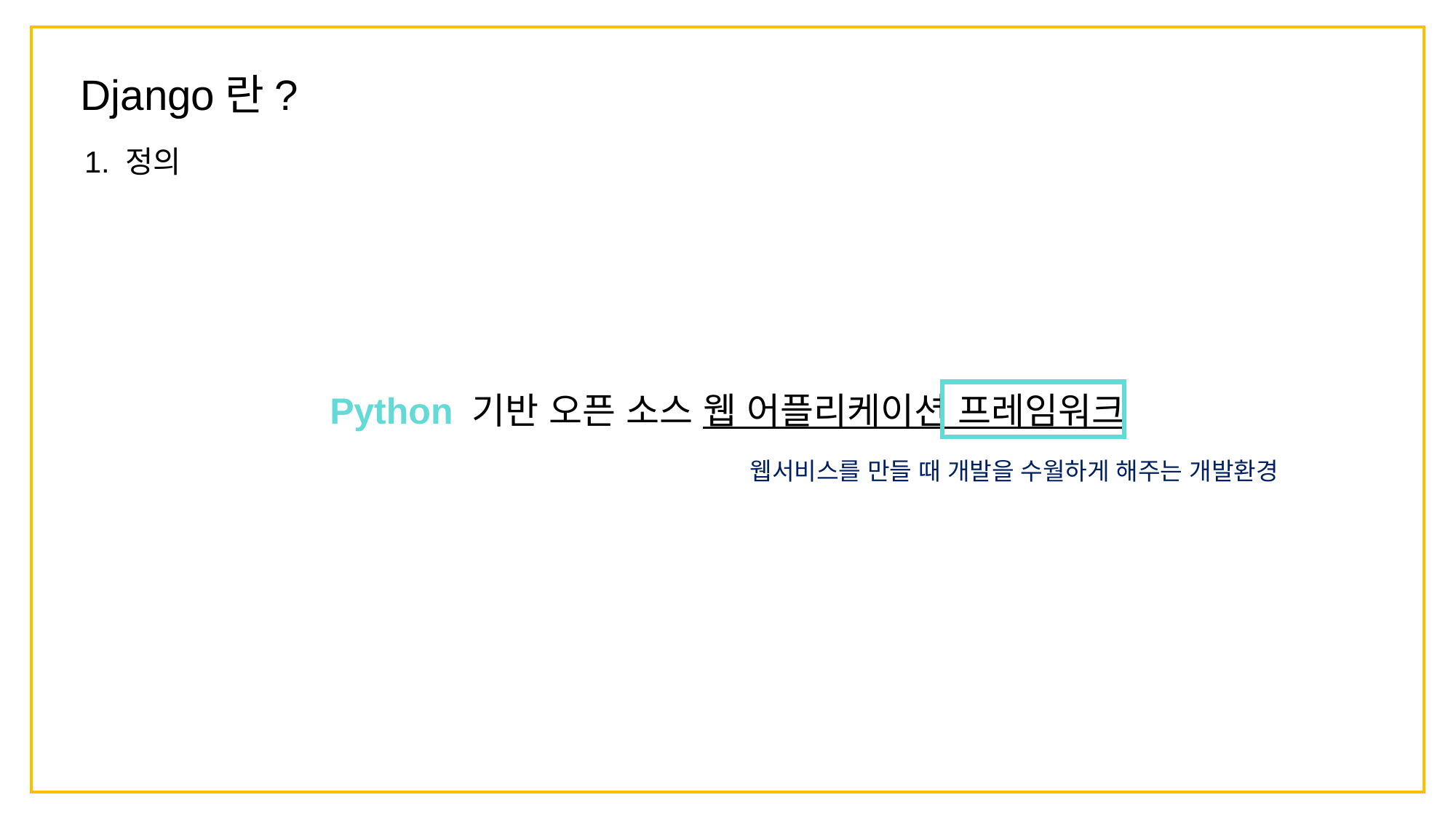

Django란?
1. 정의
Python 기반 오픈 소스 웹 어플리케이션 프레임워크

웹서비스를 만들 때 개발을 수월하게 해주는 개발환경